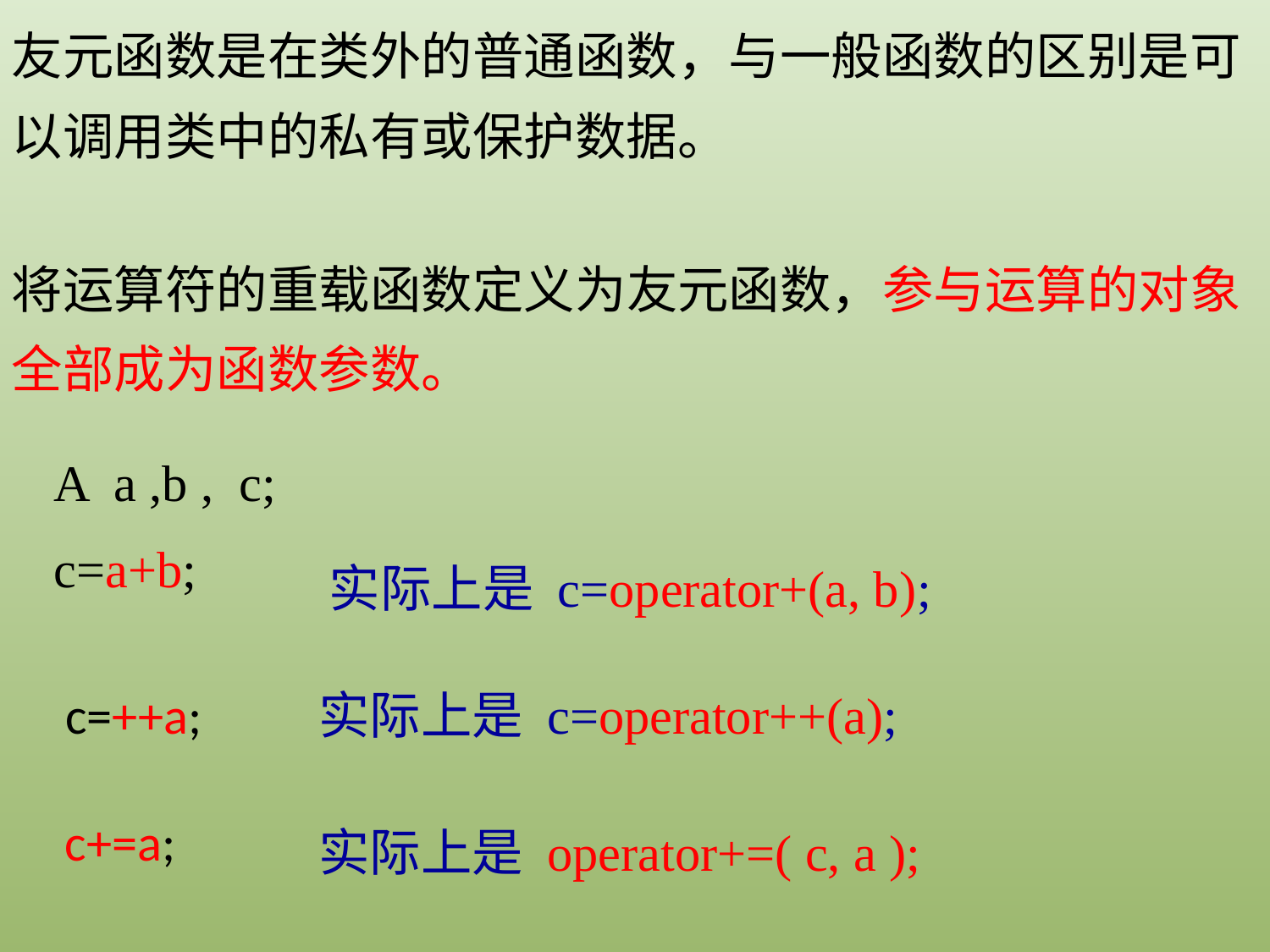

友元函数是在类外的普通函数，与一般函数的区别是可以调用类中的私有或保护数据。
将运算符的重载函数定义为友元函数，参与运算的对象全部成为函数参数。
A  a ,b ,  c;
c=a+b;
实际上是 c=operator+(a, b);
c=++a;
实际上是 c=operator++(a);
c+=a;
实际上是 operator+=( c, a );
860